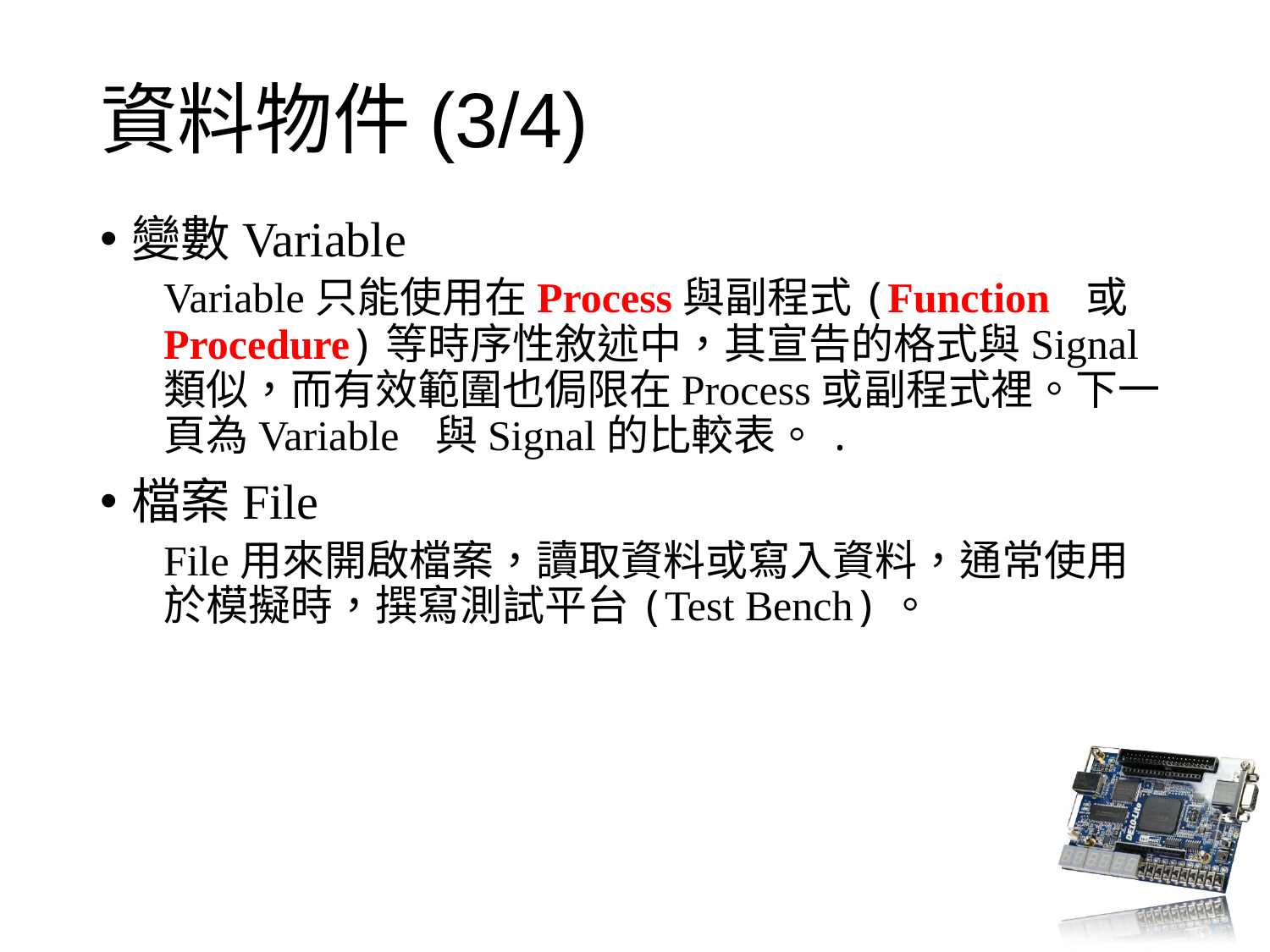

# 資料物件(3/4)
變數Variable
Variable只能使用在Process與副程式(Function 或Procedure)等時序性敘述中，其宣告的格式與Signal 類似，而有效範圍也侷限在Process或副程式裡。下一頁為Variable 與Signal的比較表。.
檔案File
File用來開啟檔案，讀取資料或寫入資料，通常使用於模擬時，撰寫測試平台(Test Bench)。